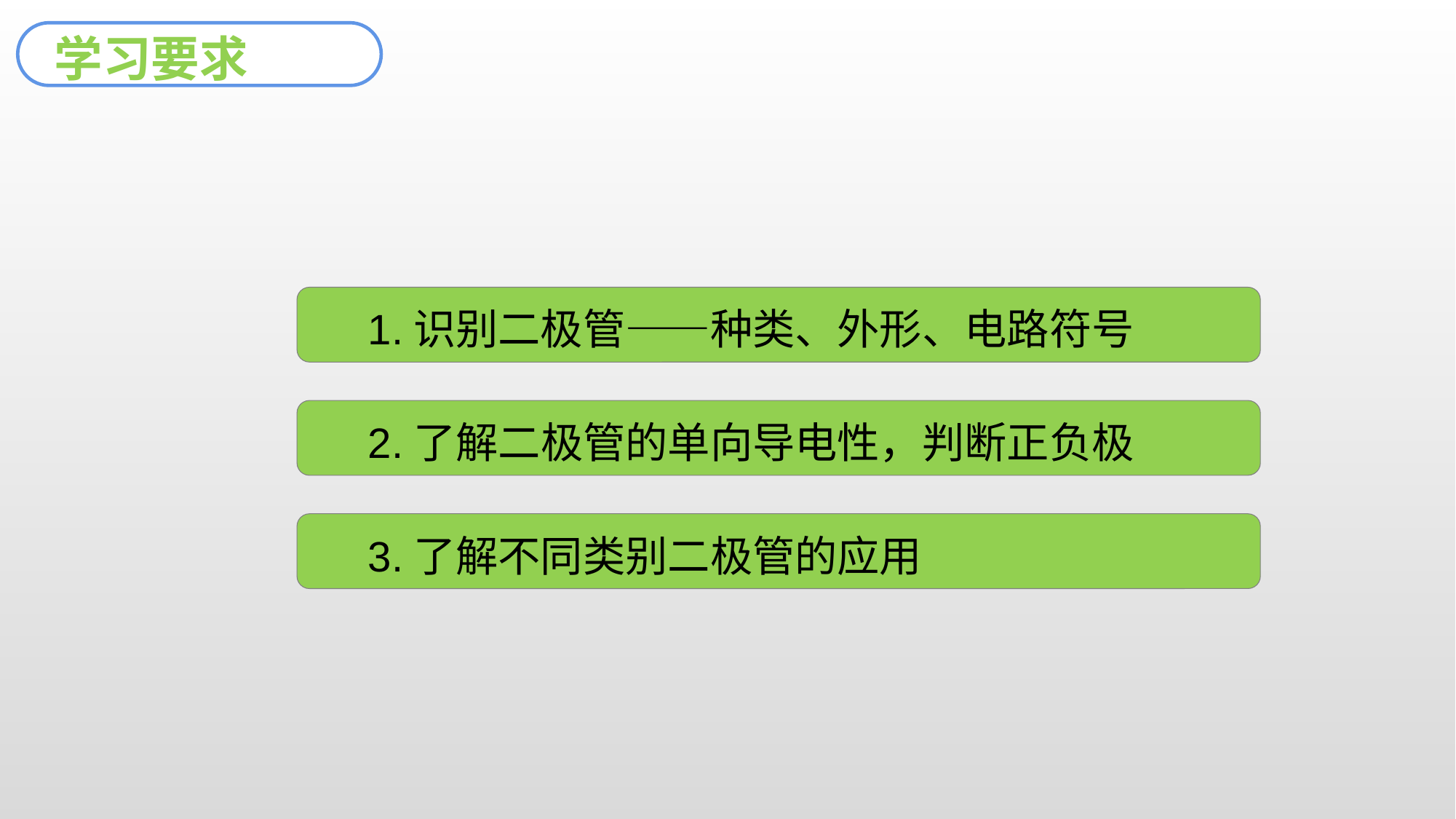

学习要求

1.识别二极管——种类、外形、电路符号

2.了解二极管的单向导电性，判断正负极

3.了解不同类别二极管的应用